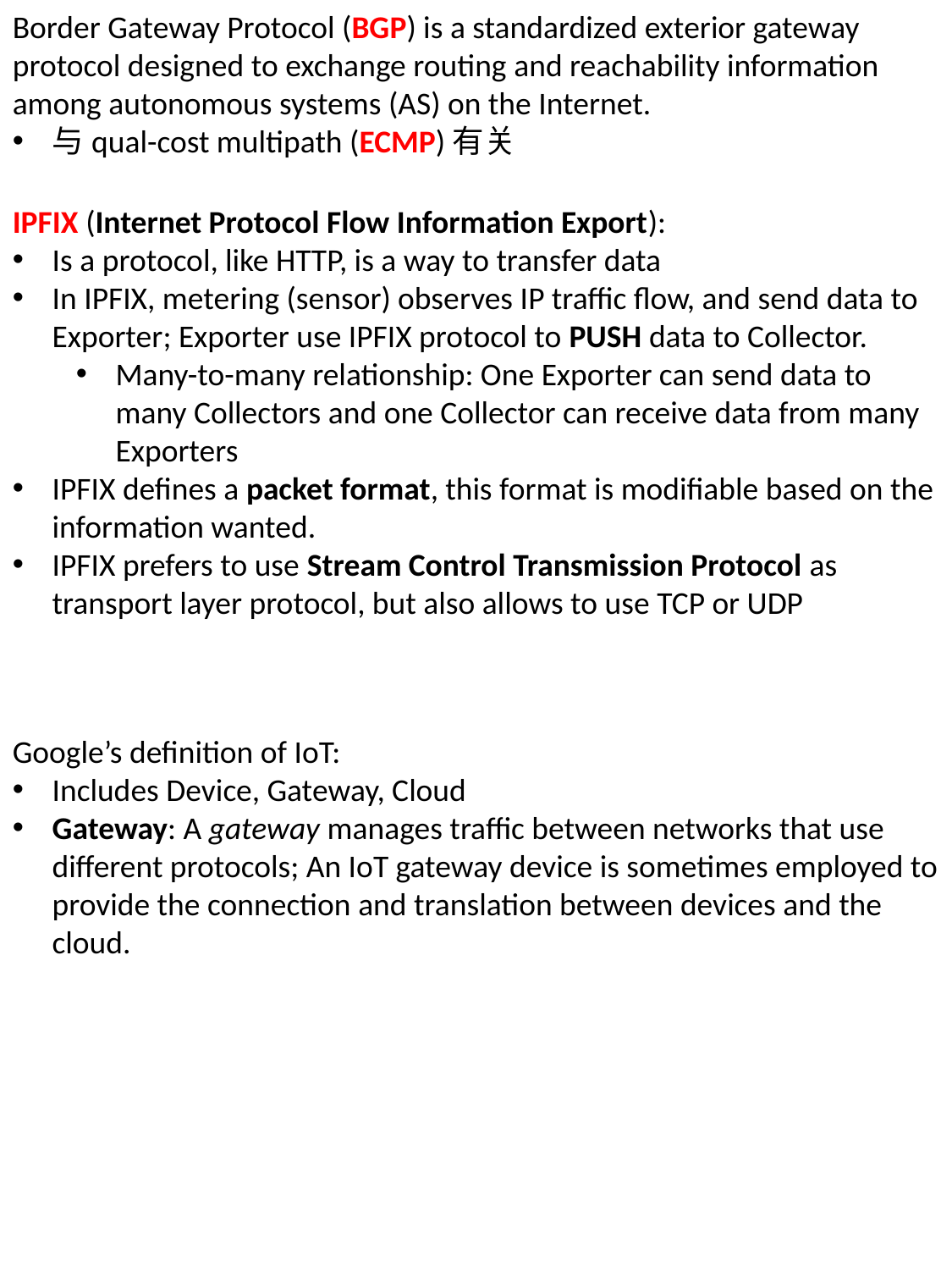

Border Gateway Protocol (BGP) is a standardized exterior gateway protocol designed to exchange routing and reachability information among autonomous systems (AS) on the Internet.
与qual-cost multipath (ECMP)有关

IPFIX (Internet Protocol Flow Information Export):
Is a protocol, like HTTP, is a way to transfer data
In IPFIX, metering (sensor) observes IP traffic flow, and send data to Exporter; Exporter use IPFIX protocol to PUSH data to Collector.
Many-to-many relationship: One Exporter can send data to many Collectors and one Collector can receive data from many Exporters
IPFIX defines a packet format, this format is modifiable based on the information wanted.
IPFIX prefers to use Stream Control Transmission Protocol as transport layer protocol, but also allows to use TCP or UDP

Google’s definition of IoT:
Includes Device, Gateway, Cloud
Gateway: A gateway manages traffic between networks that use different protocols; An IoT gateway device is sometimes employed to provide the connection and translation between devices and the cloud.